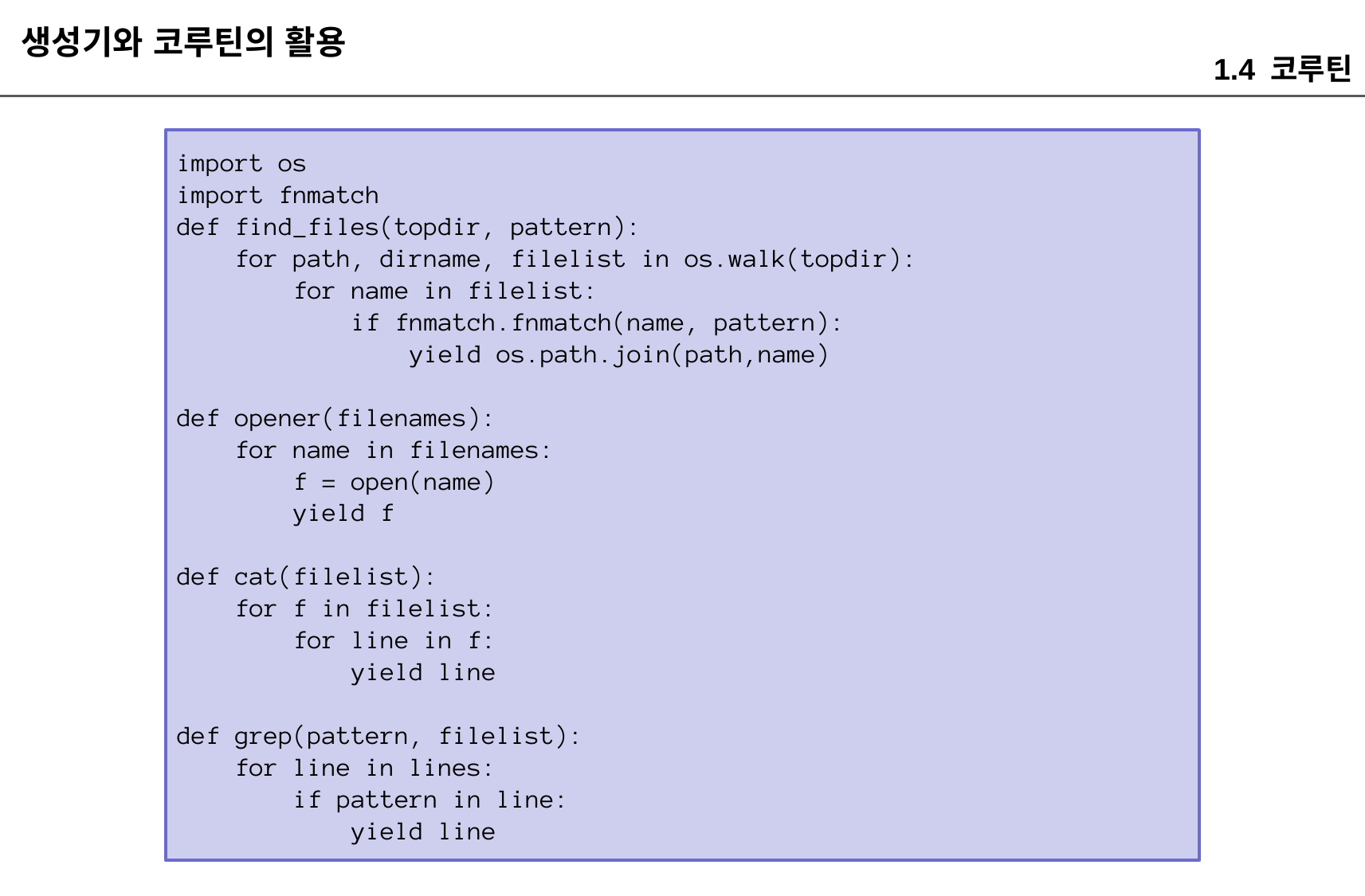

생성기와 코루틴의 활용
1.4 코루틴
import os
import fnmatch
def find_files(topdir, pattern):
    for path, dirname, filelist in os.walk(topdir):
        for name in filelist:
            if fnmatch.fnmatch(name, pattern):
                yield os.path.join(path,name)

def opener(filenames):
    for name in filenames:
        f = open(name)
        yield f

def cat(filelist):
    for f in filelist:
        for line in f:
            yield line

def grep(pattern, filelist):
    for line in lines:
        if pattern in line:
            yield line